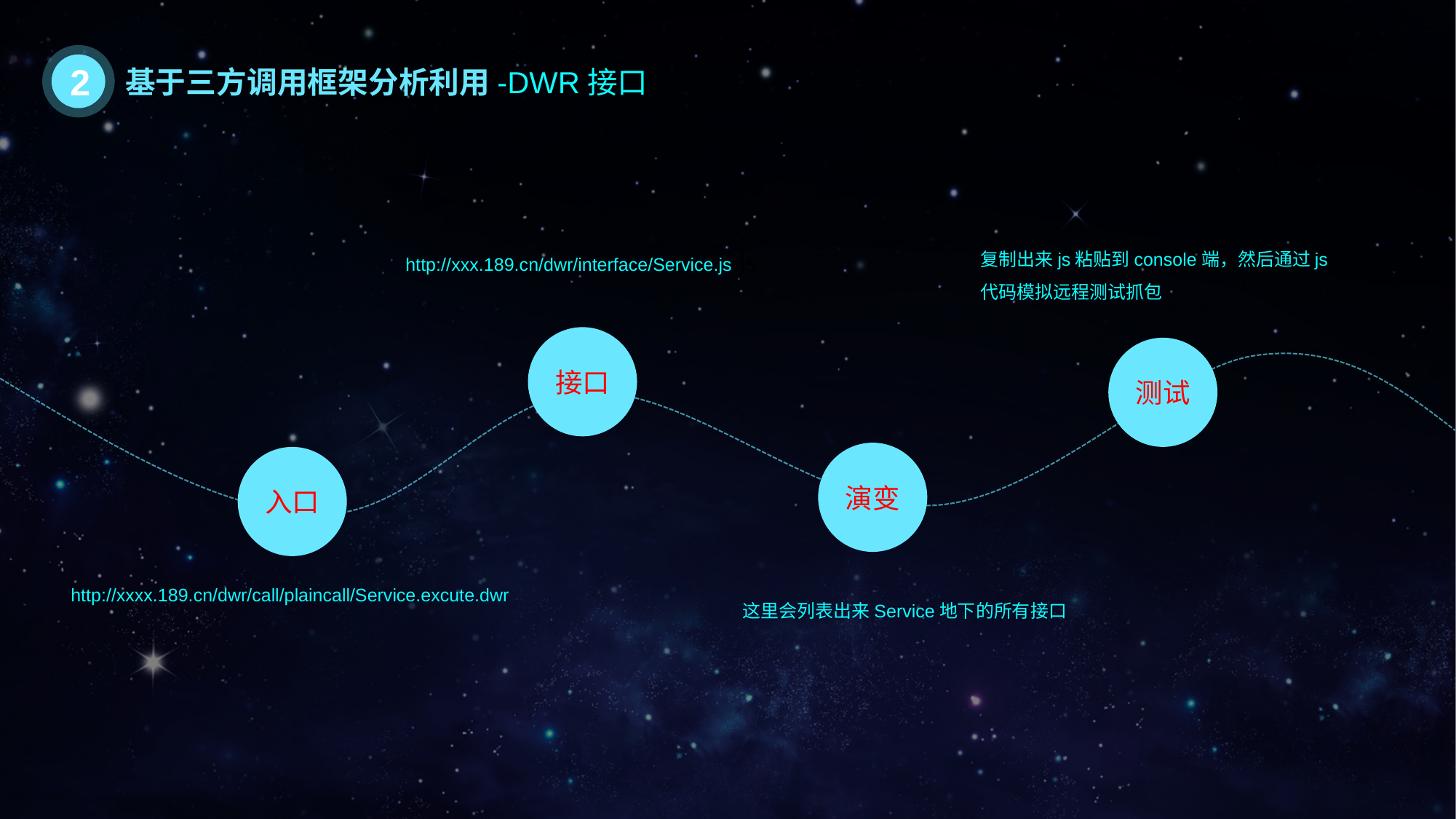

2
基于三方调用框架分析利用-DWR接口
复制出来js粘贴到console端，然后通过js代码模拟远程测试抓包
http://xxx.189.cn/dwr/interface/Service.js.js
接口
测试

演变
入口
http://xxxx.189.cn/dwr/call/plaincall/Service.excute.dwr
这里会列表出来Service地下的所有接口